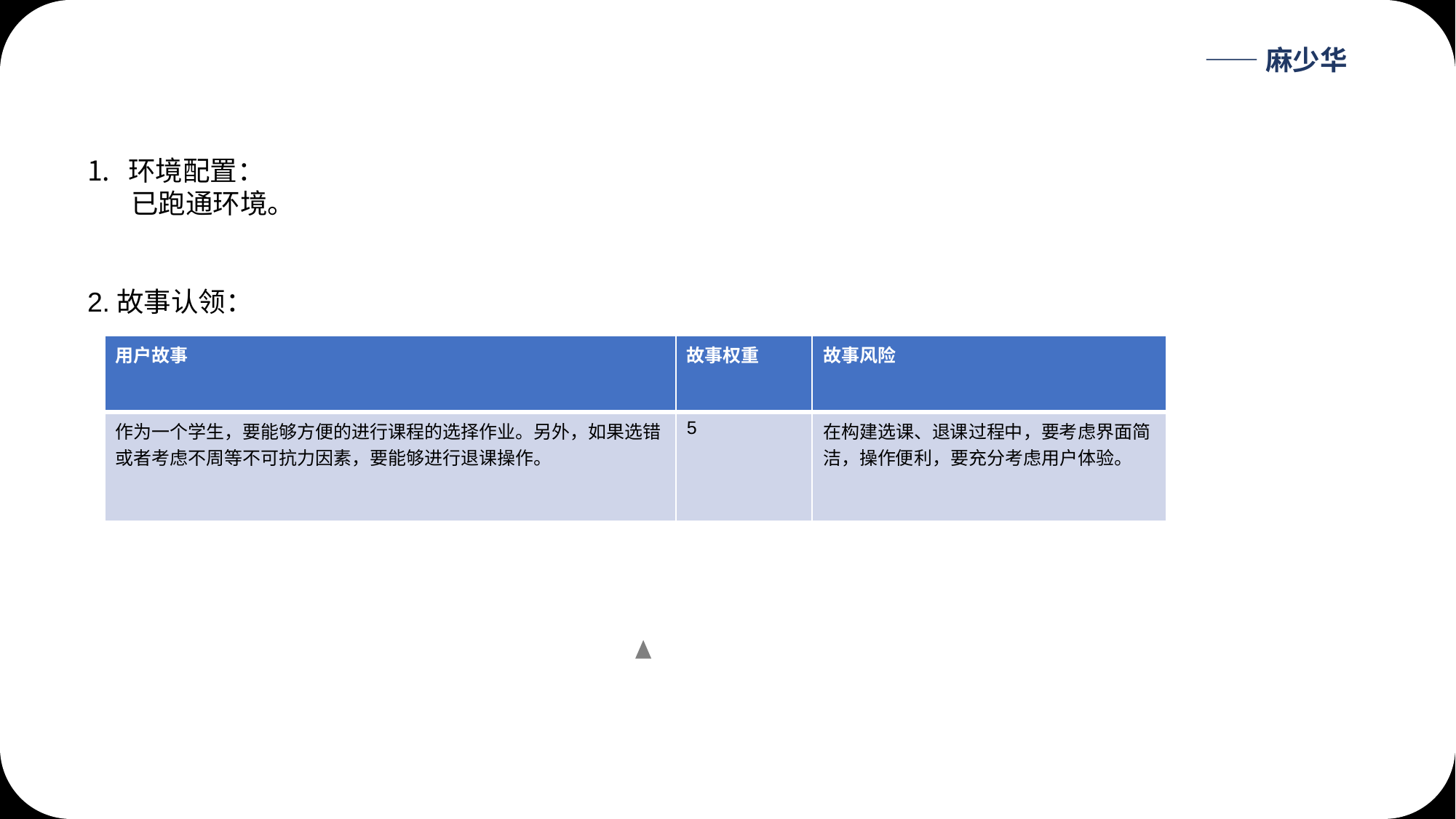

——麻少华
环境配置：
      已跑通环境。

2.故事认领：

| 用户故事 | 故事权重 | 故事风险 |
| --- | --- | --- |
| 作为一个学生，要能够方便的进行课程的选择作业。另外，如果选错或者考虑不周等不可抗力因素，要能够进行退课操作。 | 5 | 在构建选课、退课过程中，要考虑界面简洁，操作便利，要充分考虑用户体验。 |